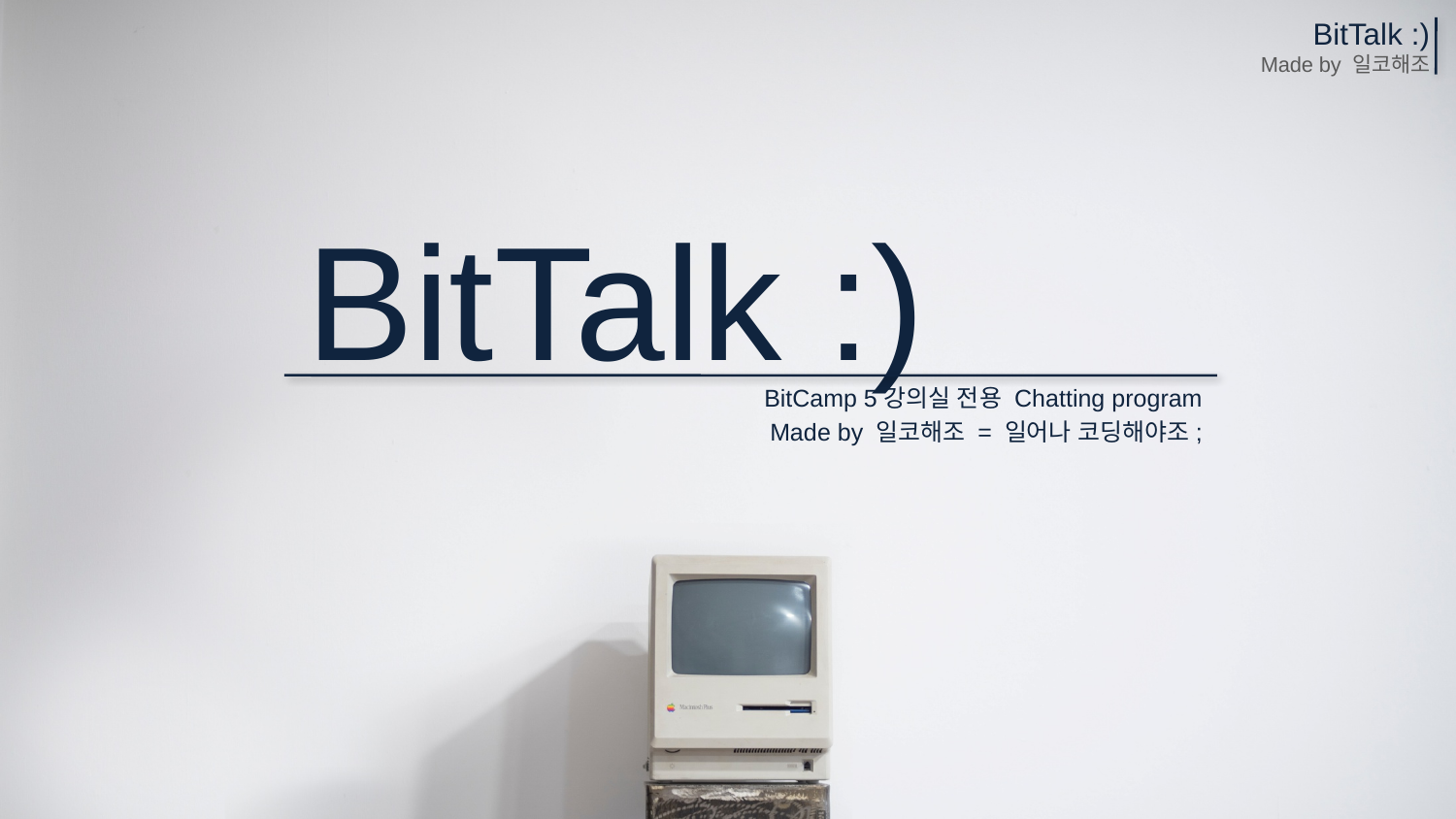

BitTalk :)
Made by 일코해조
# BitTalk :)
BitCamp 5강의실 전용 Chatting program
Made by 일코해조 = 일어나 코딩해야조;